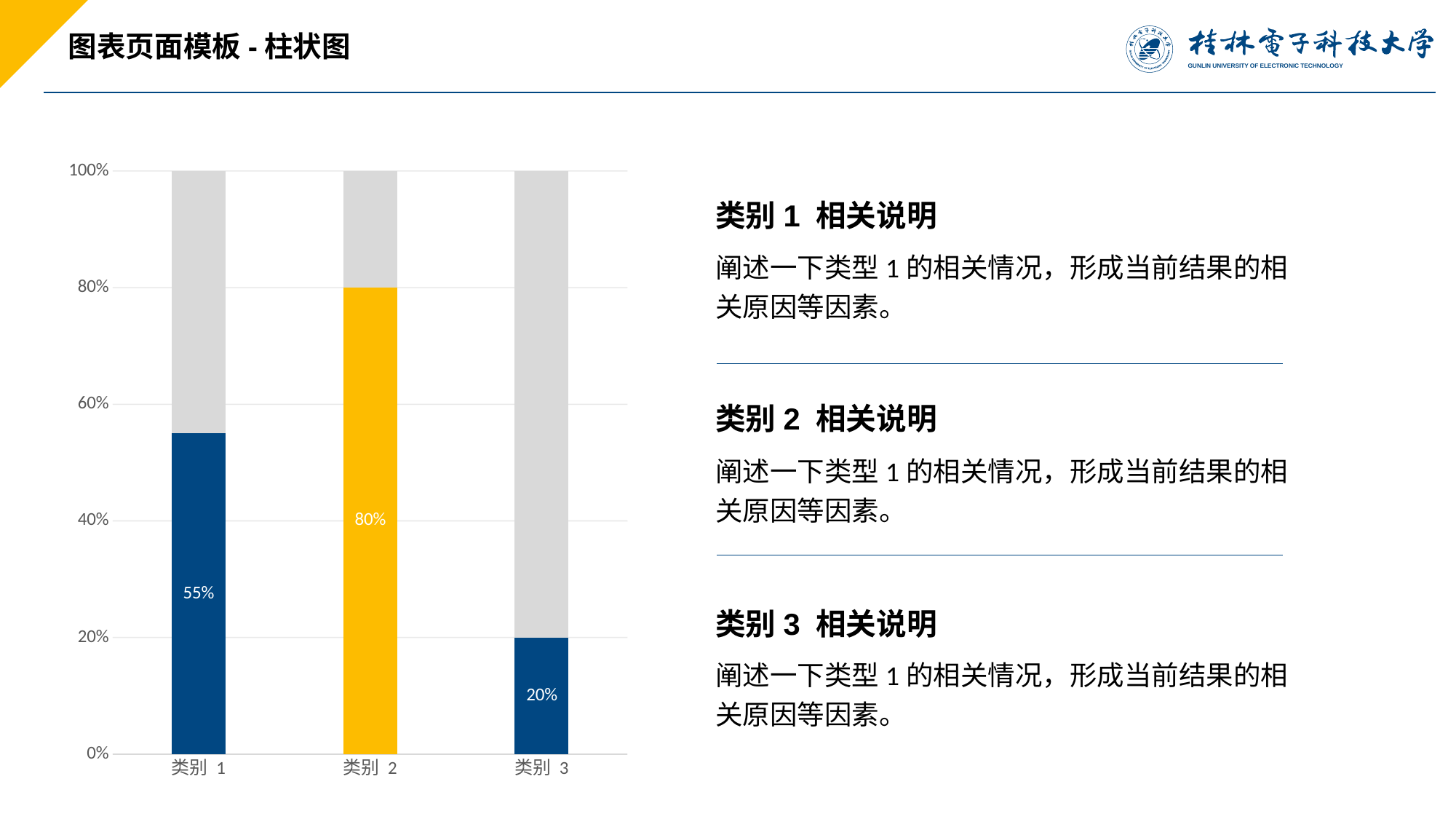

图表页面模板-柱状图

### Chart

| Category | 系列 1 | 系列 2 |
|---|---|---|
| 类别 1 | 1.0 | 0.55 |
| 类别 2 | 1.0 | 0.8 |
| 类别 3 | 1.0 | 0.2 |
类别1 相关说明
阐述一下类型1的相关情况，形成当前结果的相关原因等因素。
类别2 相关说明
阐述一下类型1的相关情况，形成当前结果的相关原因等因素。
类别3 相关说明
阐述一下类型1的相关情况，形成当前结果的相关原因等因素。